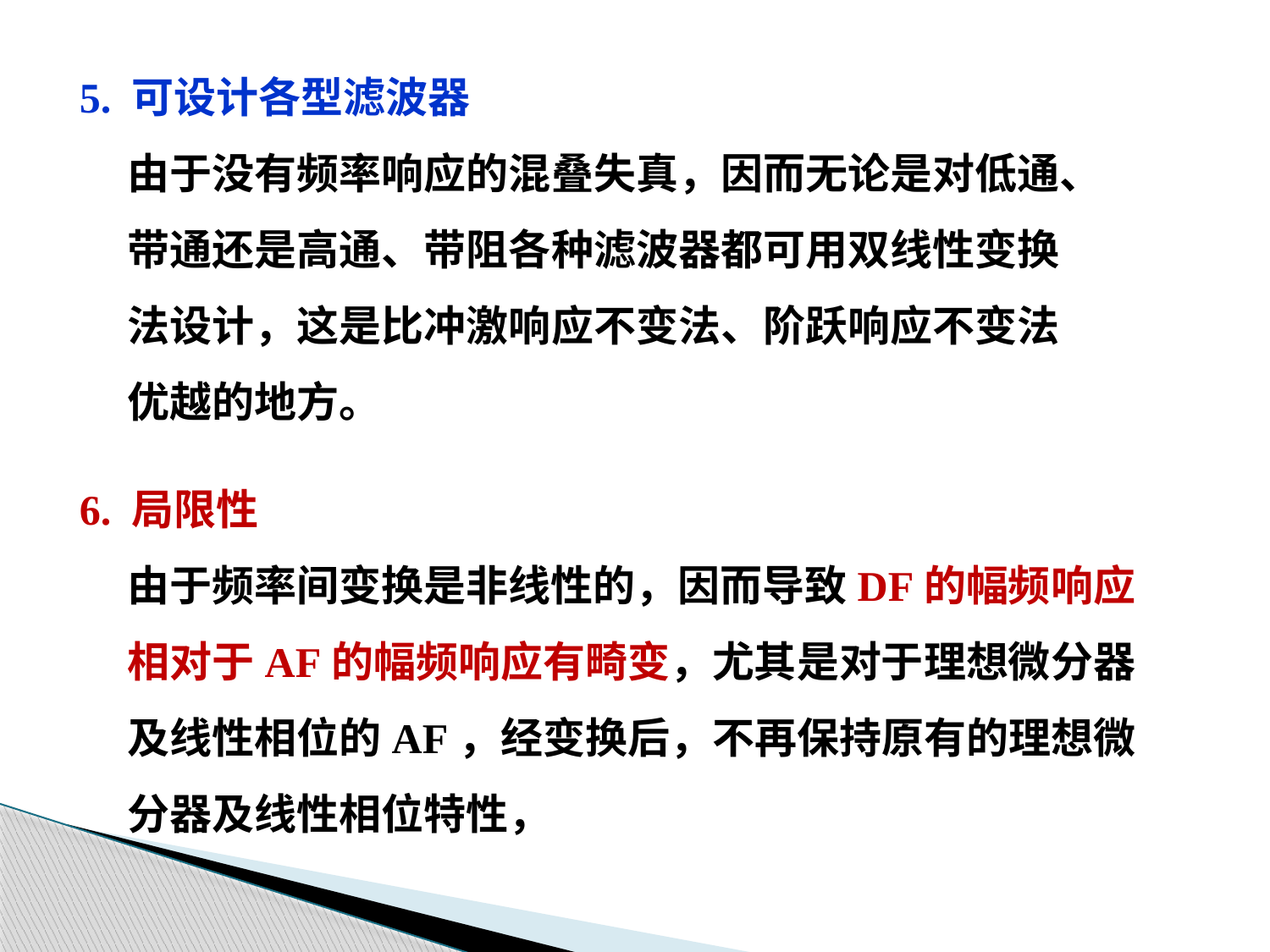

5. 可设计各型滤波器
    由于没有频率响应的混叠失真，因而无论是对低通、
    带通还是高通、带阻各种滤波器都可用双线性变换
    法设计，这是比冲激响应不变法、阶跃响应不变法
    优越的地方。
6. 局限性
    由于频率间变换是非线性的，因而导致DF的幅频响应
    相对于AF的幅频响应有畸变，尤其是对于理想微分器
    及线性相位的AF，经变换后，不再保持原有的理想微
    分器及线性相位特性，